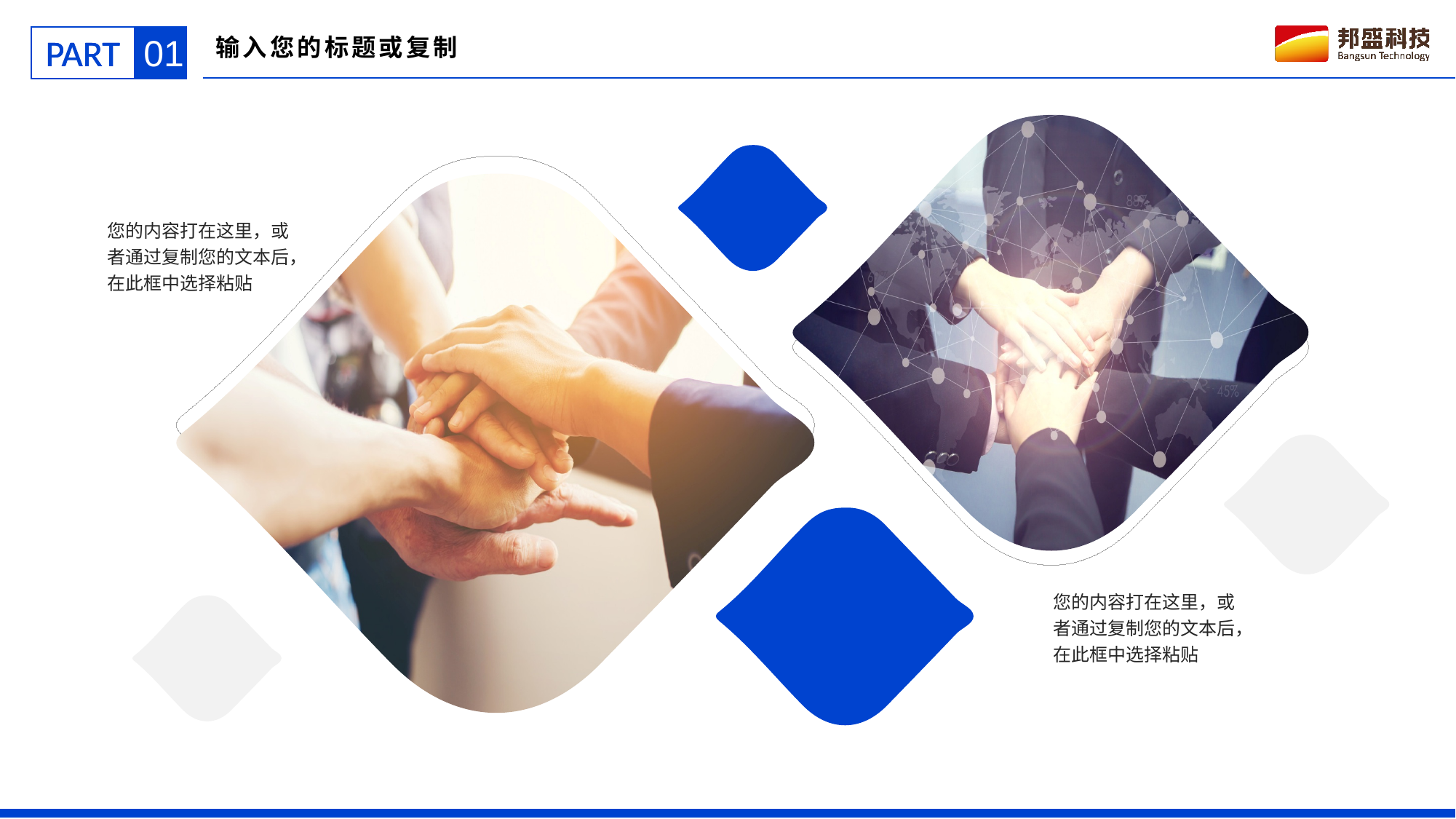

01
PART
输入您的标题或复制
#

您的内容打在这里，或者通过复制您的文本后，在此框中选择粘贴

您的内容打在这里，或者通过复制您的文本后，在此框中选择粘贴